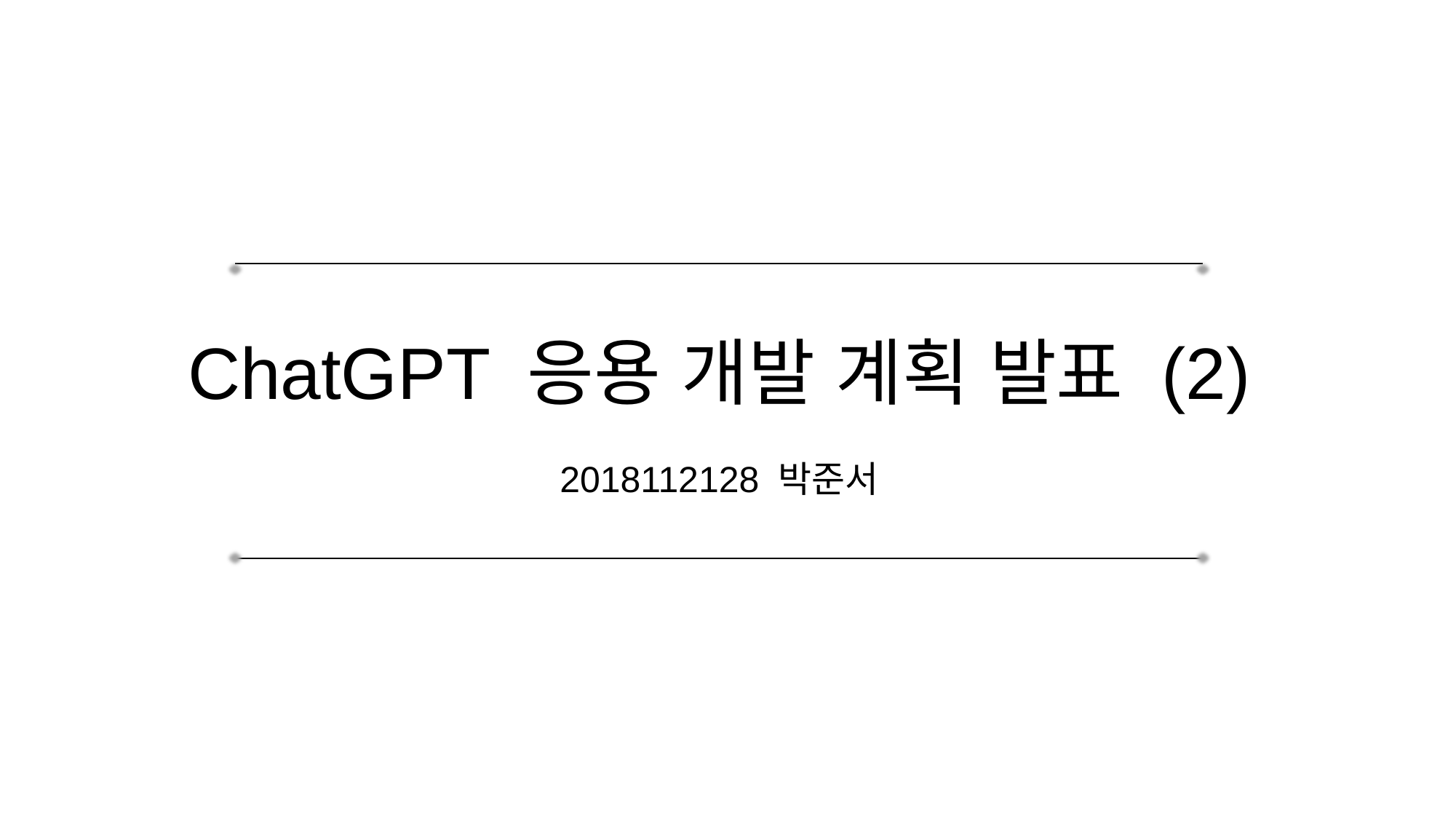

# ChatGPT 응용 개발 계획 발표 (2)

2018112128 박준서